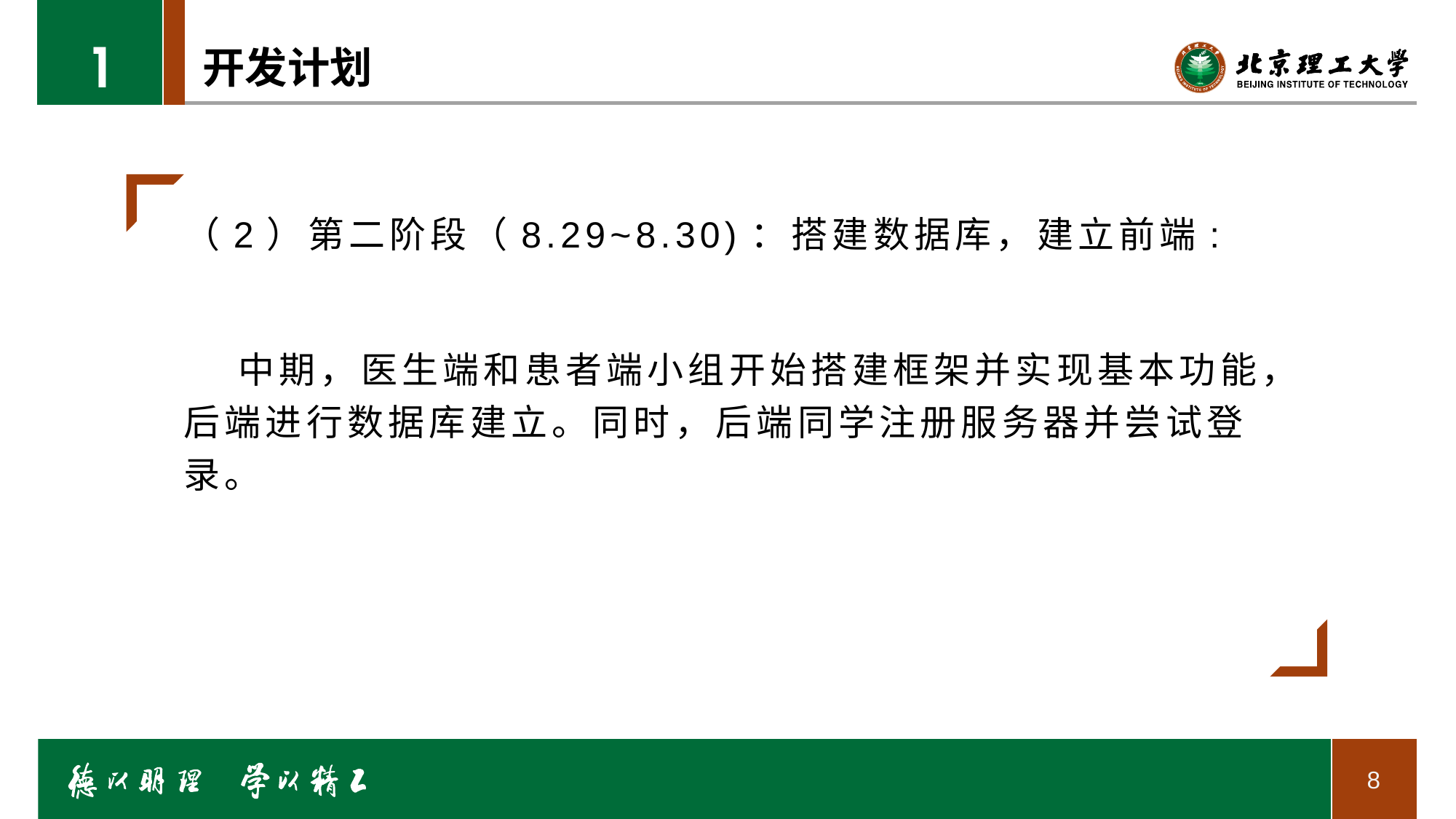

1
# 开发计划

（2）第二阶段（8.29~8.30)：搭建数据库，建立前端:

中期，医生端和患者端小组开始搭建框架并实现基本功能，后端进行数据库建立。同时，后端同学注册服务器并尝试登录。